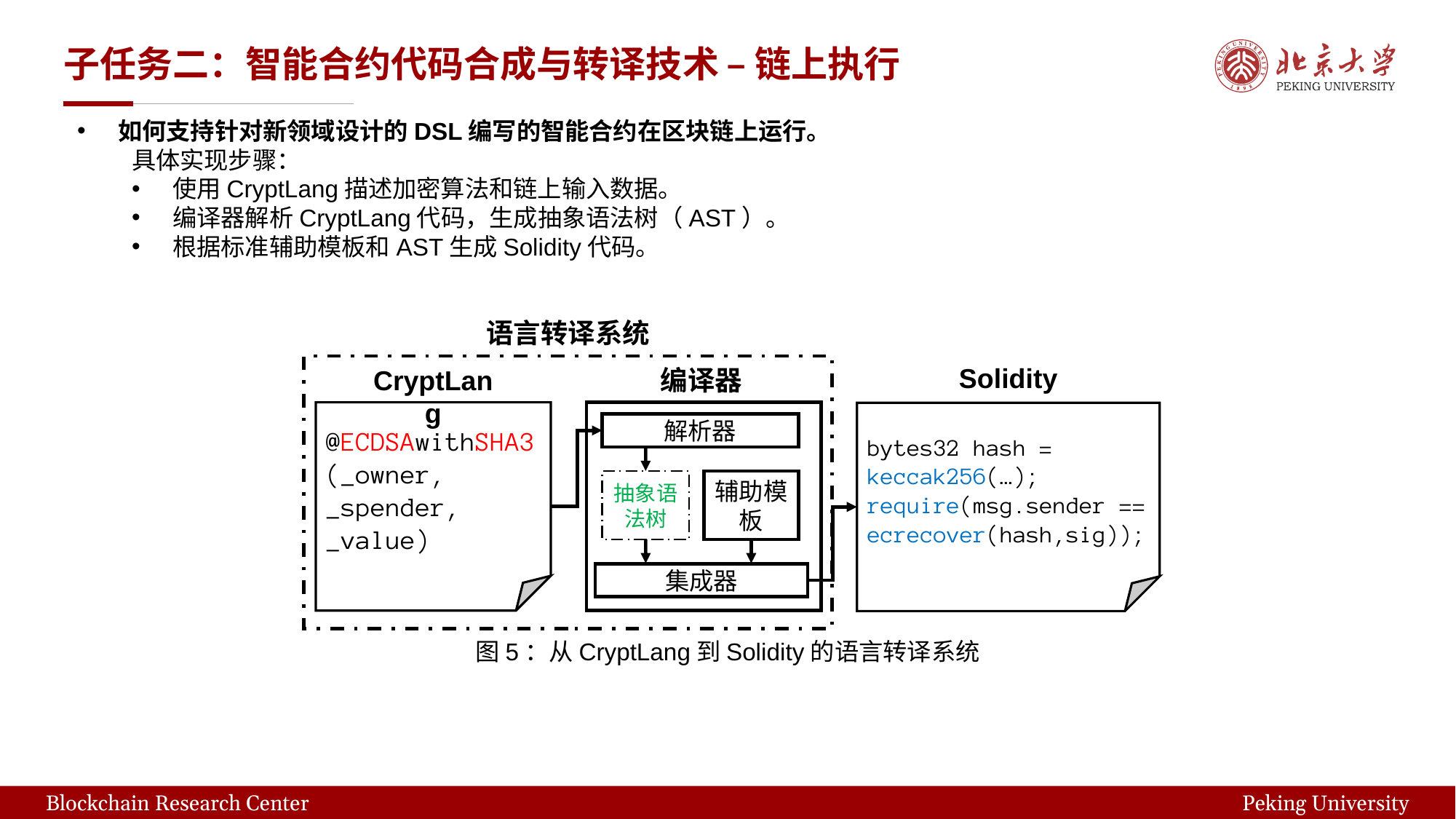

# 子任务二：智能合约代码合成与转译技术 – 链上执行
如何支持针对新领域设计的DSL编写的智能合约在区块链上运行。
具体实现步骤：
使用CryptLang描述加密算法和链上输入数据。
编译器解析CryptLang代码，生成抽象语法树（AST）。
根据标准辅助模板和AST生成Solidity代码。
语言转译系统

Solidity
编译器
CryptLang
@ECDSAwithSHA3
(_owner,
_spender,
_value)

bytes32 hash = keccak256(…);
require(msg.sender == ecrecover(hash,sig));
解析器
抽象语法树
辅助模板
集成器
图5：从CryptLang到Solidity的语言转译系统